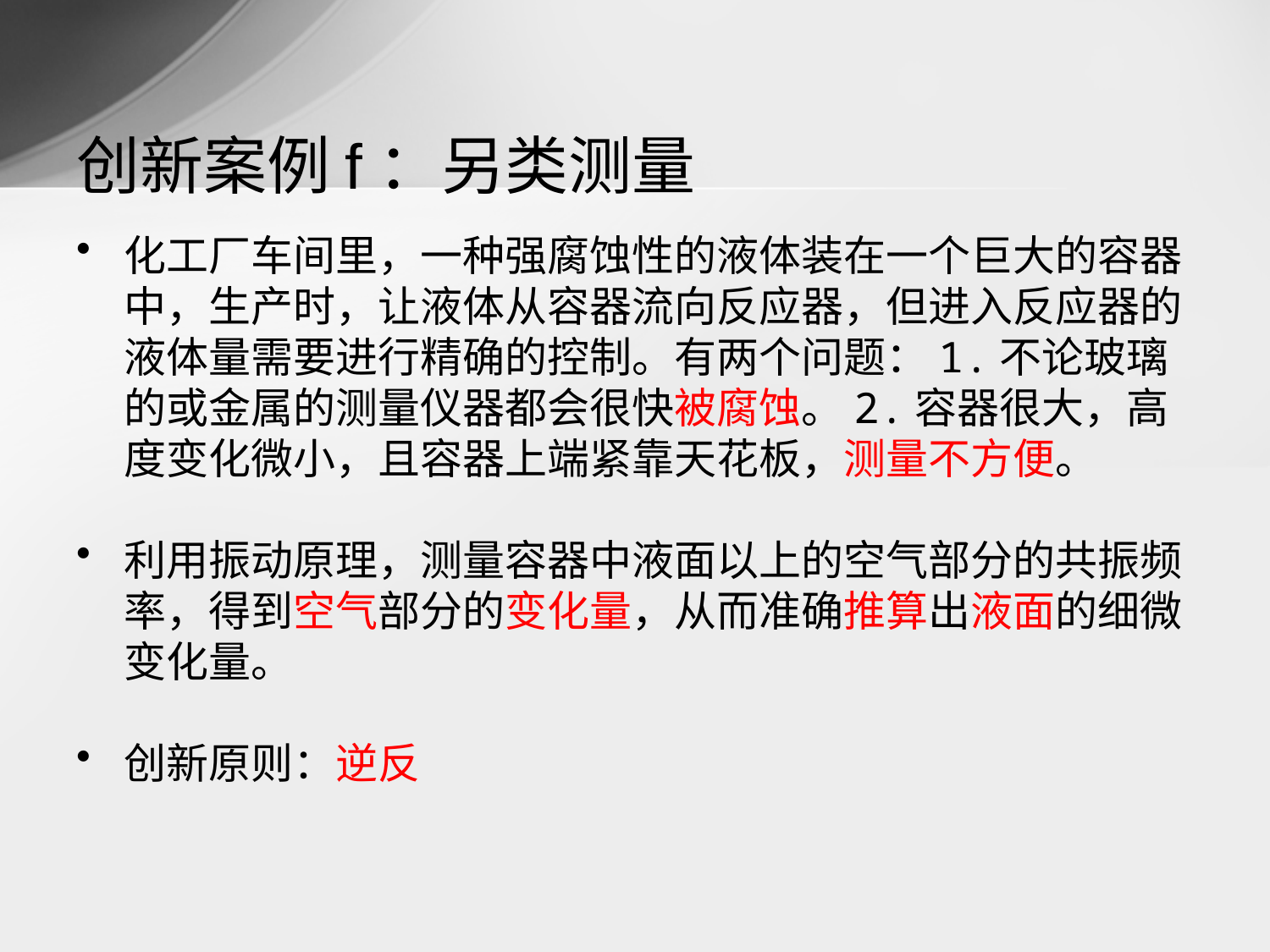

# 创新案例f：另类测量
化工厂车间里，一种强腐蚀性的液体装在一个巨大的容器中，生产时，让液体从容器流向反应器，但进入反应器的液体量需要进行精确的控制。有两个问题：1.不论玻璃的或金属的测量仪器都会很快被腐蚀。2.容器很大，高度变化微小，且容器上端紧靠天花板，测量不方便。

利用振动原理，测量容器中液面以上的空气部分的共振频率，得到空气部分的变化量，从而准确推算出液面的细微变化量。

创新原则：逆反